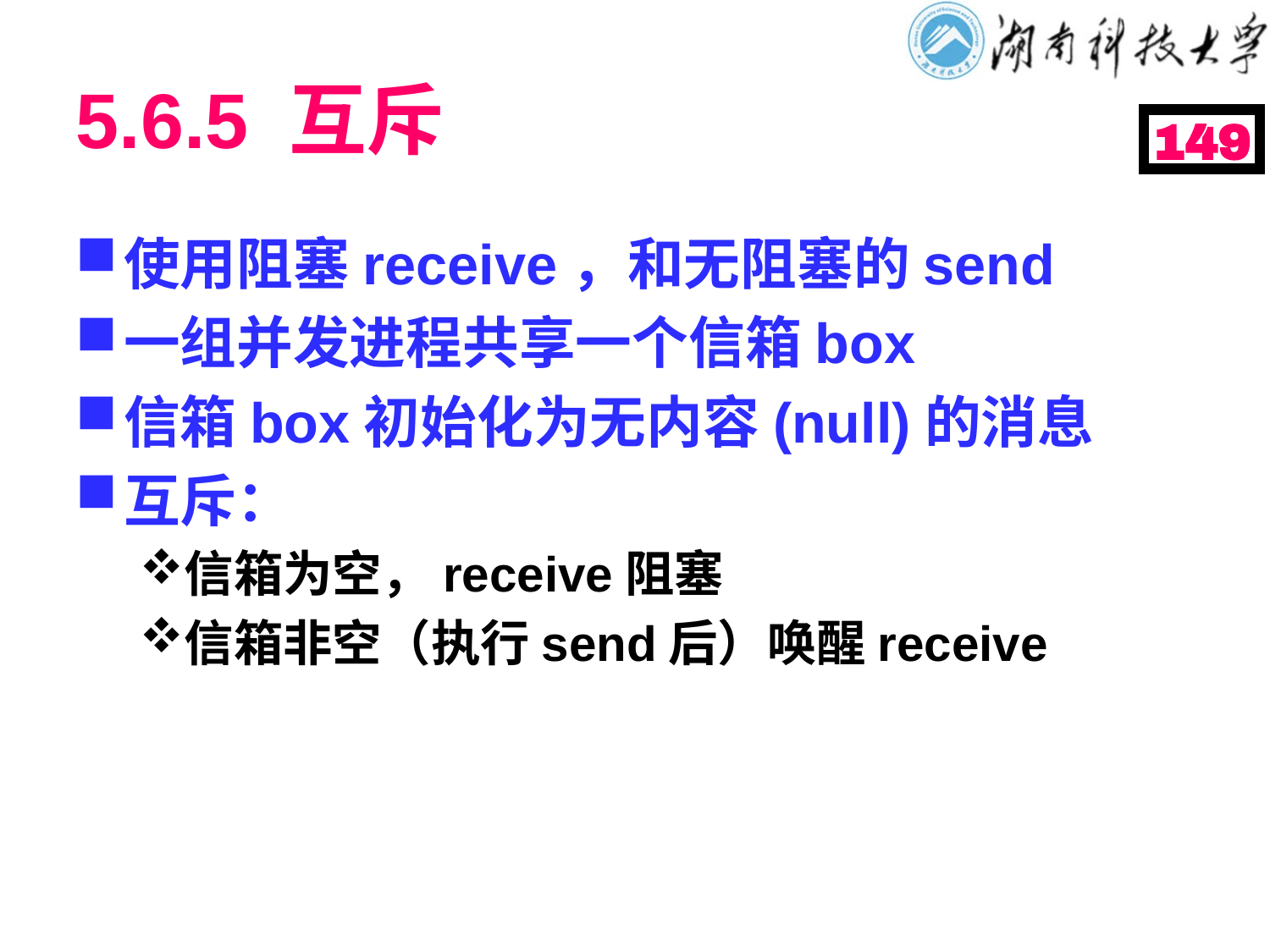

# 5.6.5 互斥
149
使用阻塞receive，和无阻塞的send
一组并发进程共享一个信箱box
信箱box初始化为无内容(null)的消息
互斥：
信箱为空，receive阻塞
信箱非空（执行send后）唤醒receive